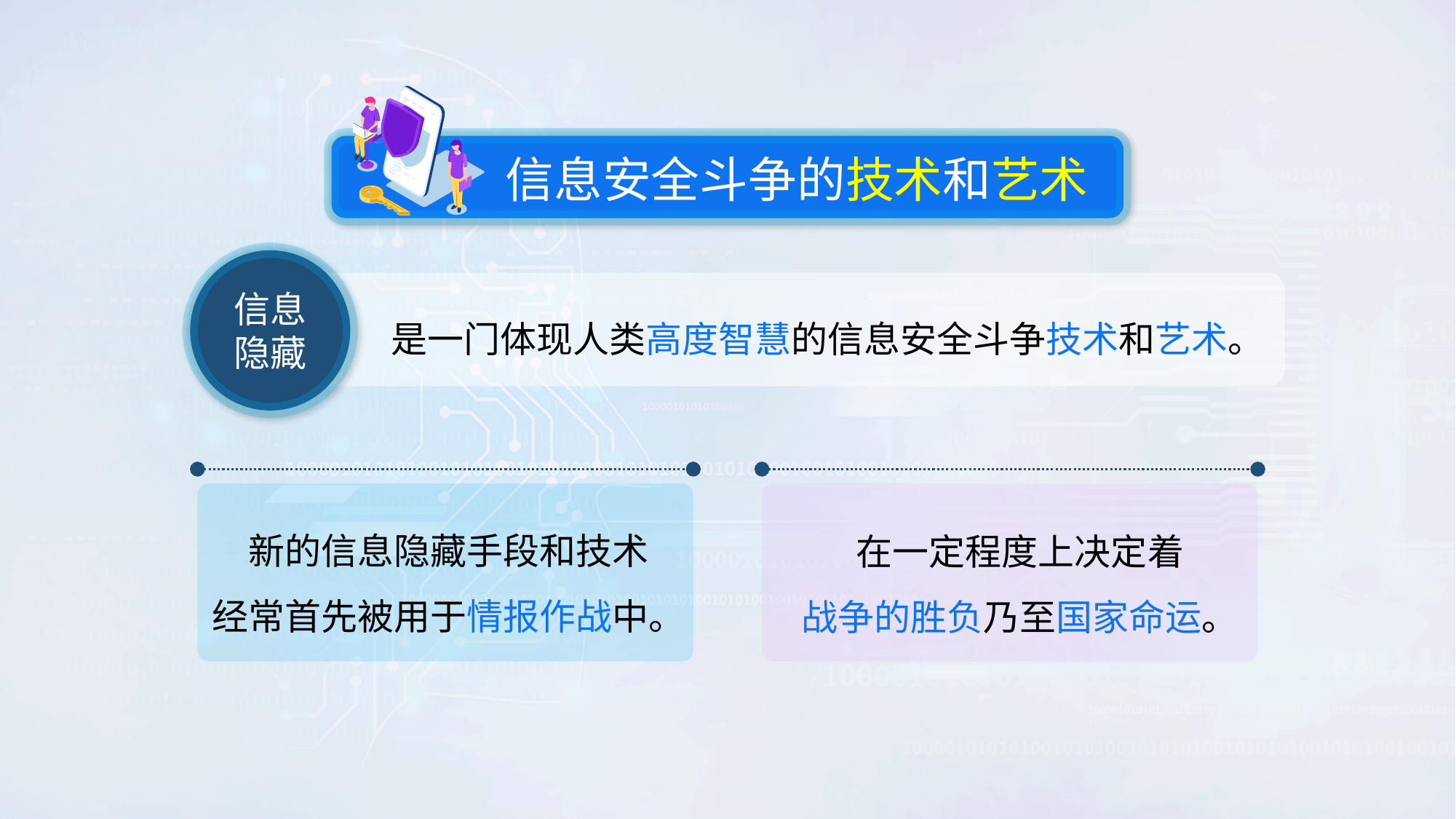

信息安全斗争的技术和艺术

信息
隐藏

是一门体现人类高度智慧的信息安全斗争技术和艺术。

新的信息隐藏手段和技术
经常首先被用于情报作战中。
在一定程度上决定着
战争的胜负乃至国家命运。